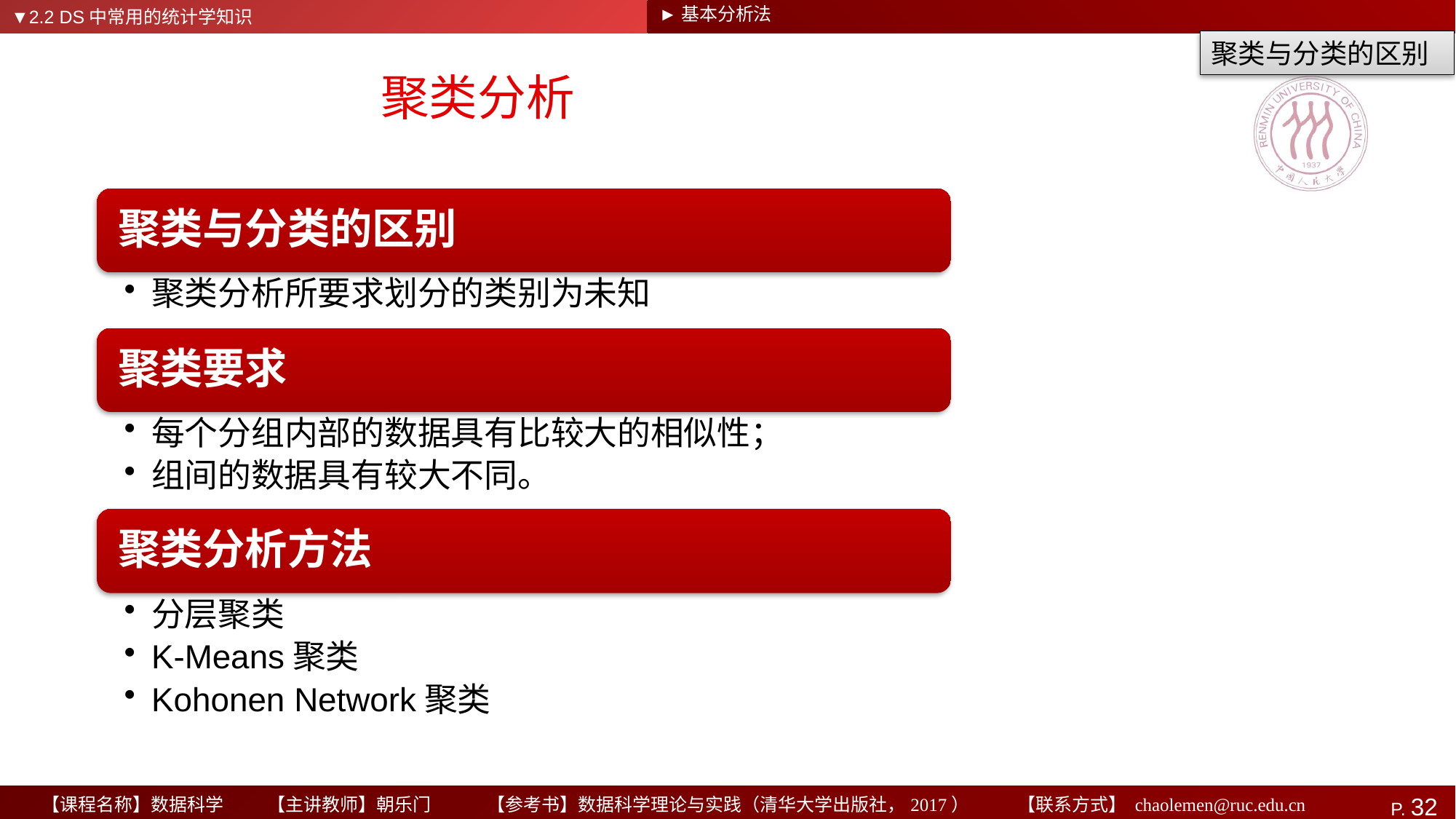

▼2.2 DS中常用的统计学知识
►基本分析法
聚类与分类的区别
# 聚类分析
聚类与分类的区别
聚类分析所要求划分的类别为未知
聚类要求
每个分组内部的数据具有比较大的相似性；
组间的数据具有较大不同。
聚类分析方法
分层聚类
K-Means聚类
Kohonen Network聚类